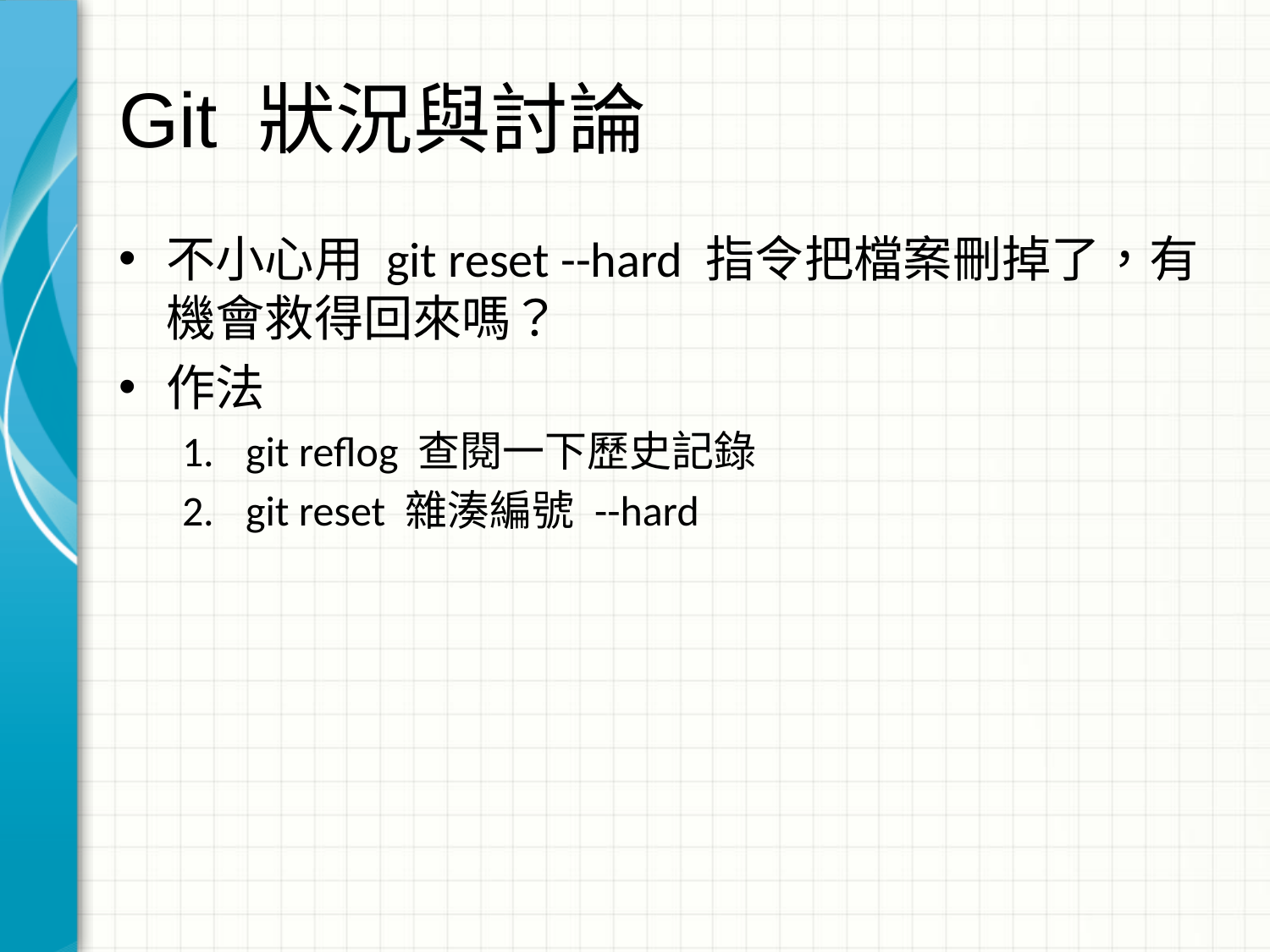

# Git 狀況與討論
不小心用 git reset --hard 指令把檔案刪掉了，有機會救得回來嗎？
作法
git reflog 查閱一下歷史記錄
git reset 雜湊編號 --hard